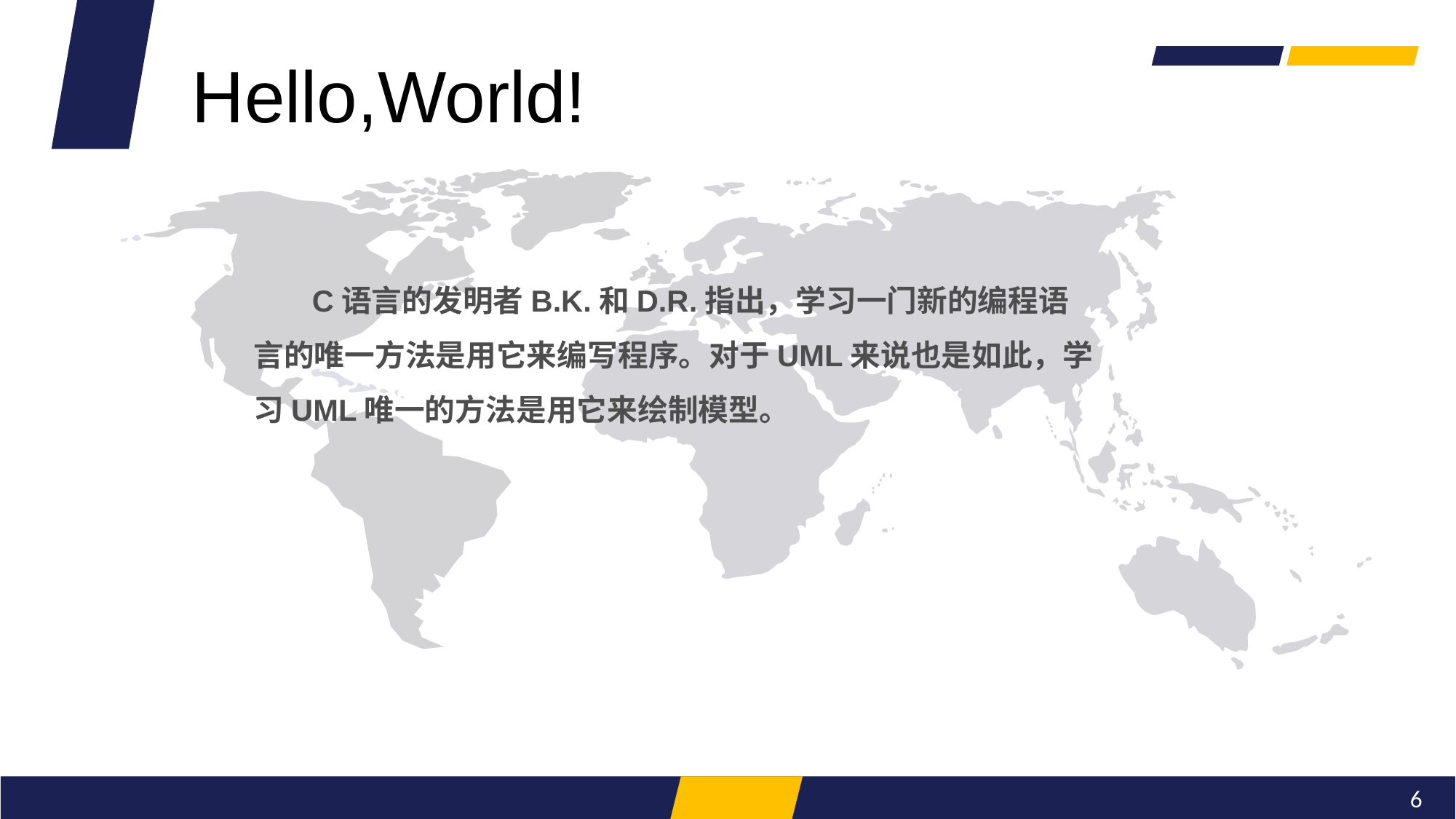

Hello,World!

       C语言的发明者B.K.和D.R.指出，学习一门新的编程语言的唯一方法是用它来编写程序。对于UML来说也是如此，学习UML唯一的方法是用它来绘制模型。

6